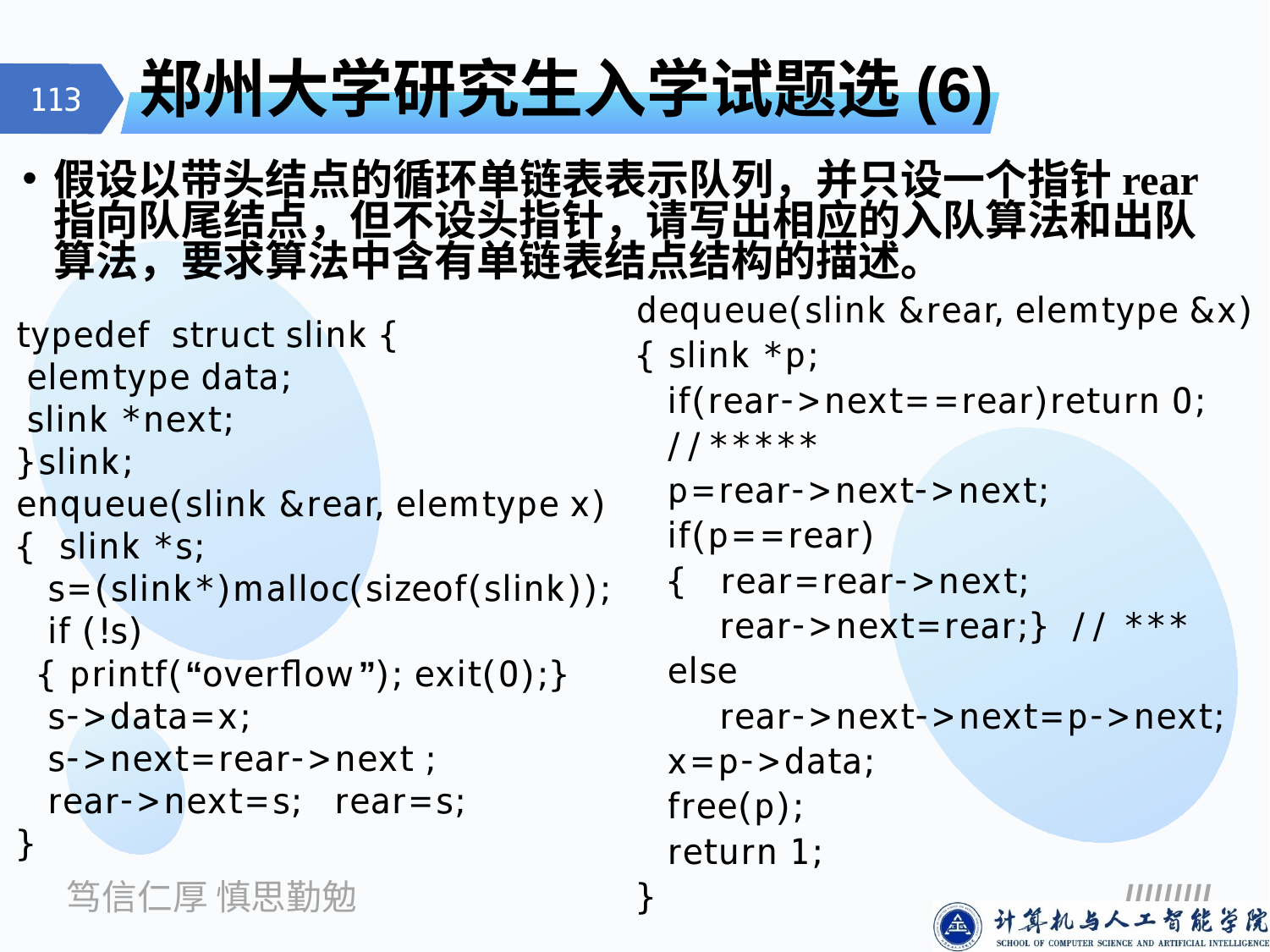

# 郑州大学研究生入学试题选(6)
假设以带头结点的循环单链表表示队列，并只设一个指针rear指向队尾结点，但不设头指针，请写出相应的入队算法和出队算法，要求算法中含有单链表结点结构的描述。
dequeue(slink &rear, elemtype &x)
{ slink *p;
   if(rear->next==rear)return 0;
   //*****
   p=rear->next->next;
   if(p==rear)
   {   rear=rear->next;
        rear->next=rear;}  // ***
   else
        rear->next->next=p->next;
   x=p->data;
   free(p);
   return 1;
}
typedef  struct slink {
 elemtype data;
 slink *next;
}slink;
enqueue(slink &rear, elemtype x)
{  slink *s;
   s=(slink*)malloc(sizeof(slink));
   if (!s)
  { printf(“overflow”); exit(0);}
   s->data=x;
   s->next=rear->next ;
   rear->next=s;   rear=s;
}